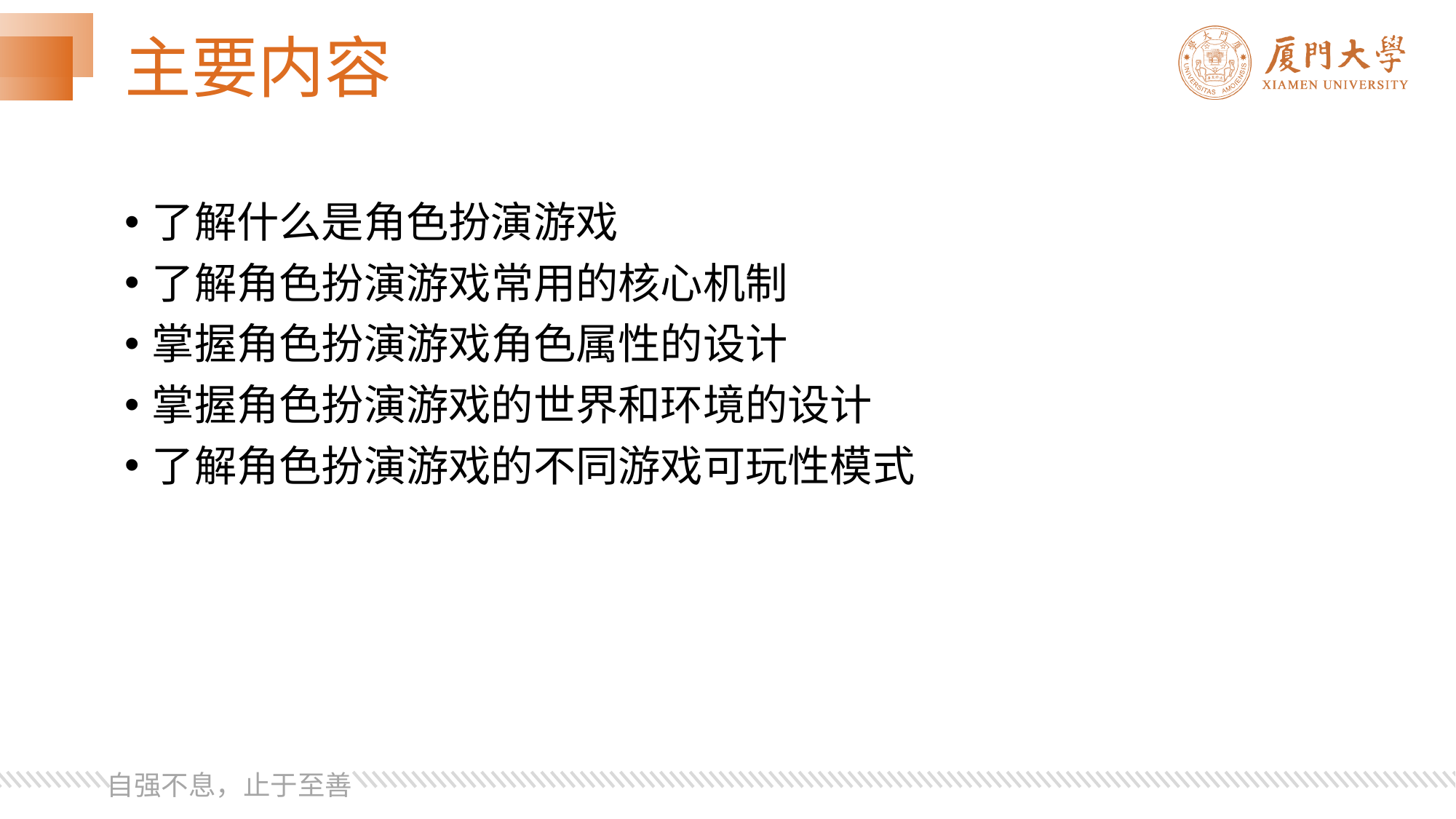

# 主要内容
了解什么是角色扮演游戏
了解角色扮演游戏常用的核心机制
掌握角色扮演游戏角色属性的设计
掌握角色扮演游戏的世界和环境的设计
了解角色扮演游戏的不同游戏可玩性模式